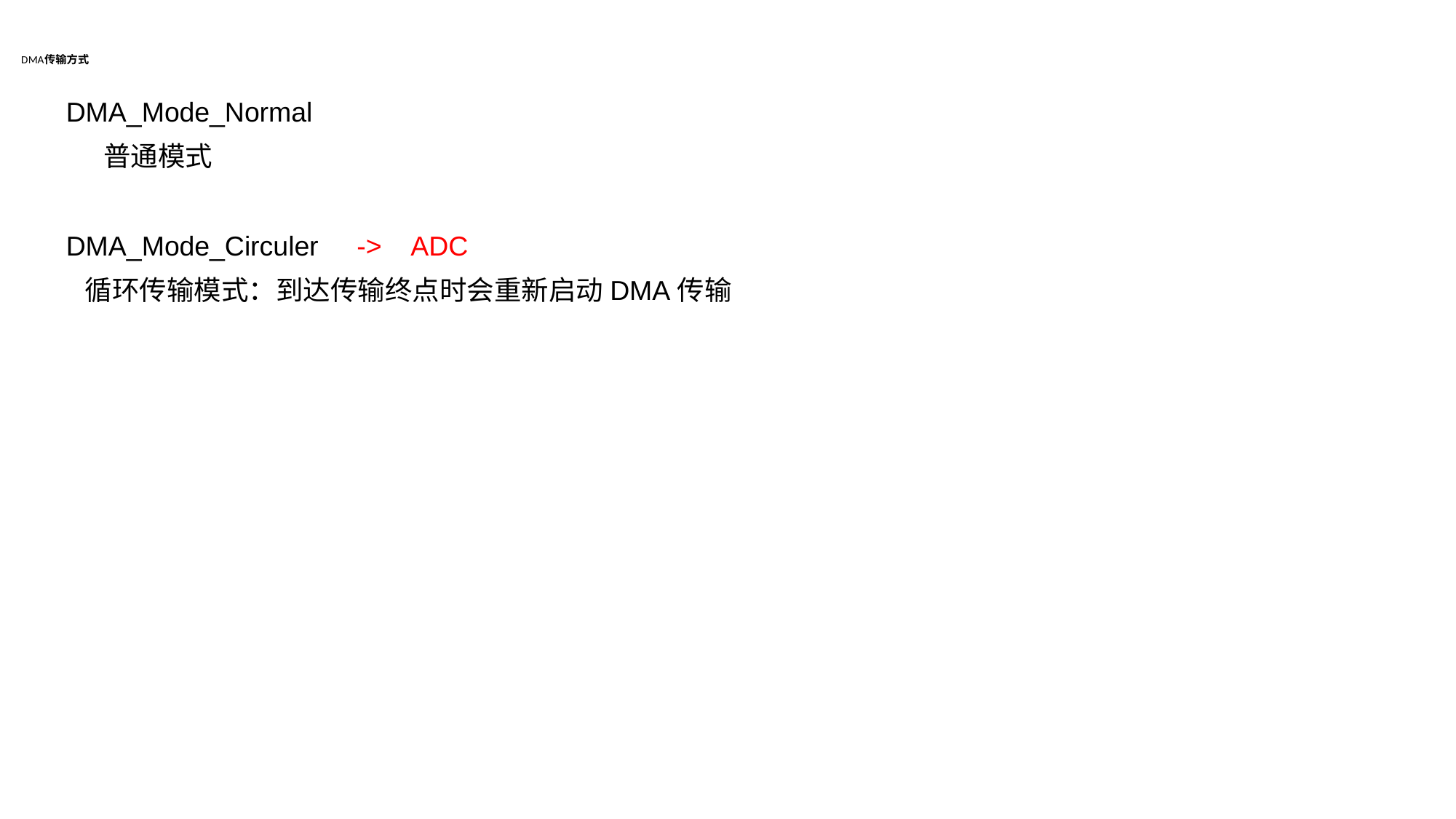

# DMA传输方式
DMA_Mode_Normal
     普通模式

DMA_Mode_Circuler     ->    ADC
  循环传输模式：到达传输终点时会重新启动DMA传输
37